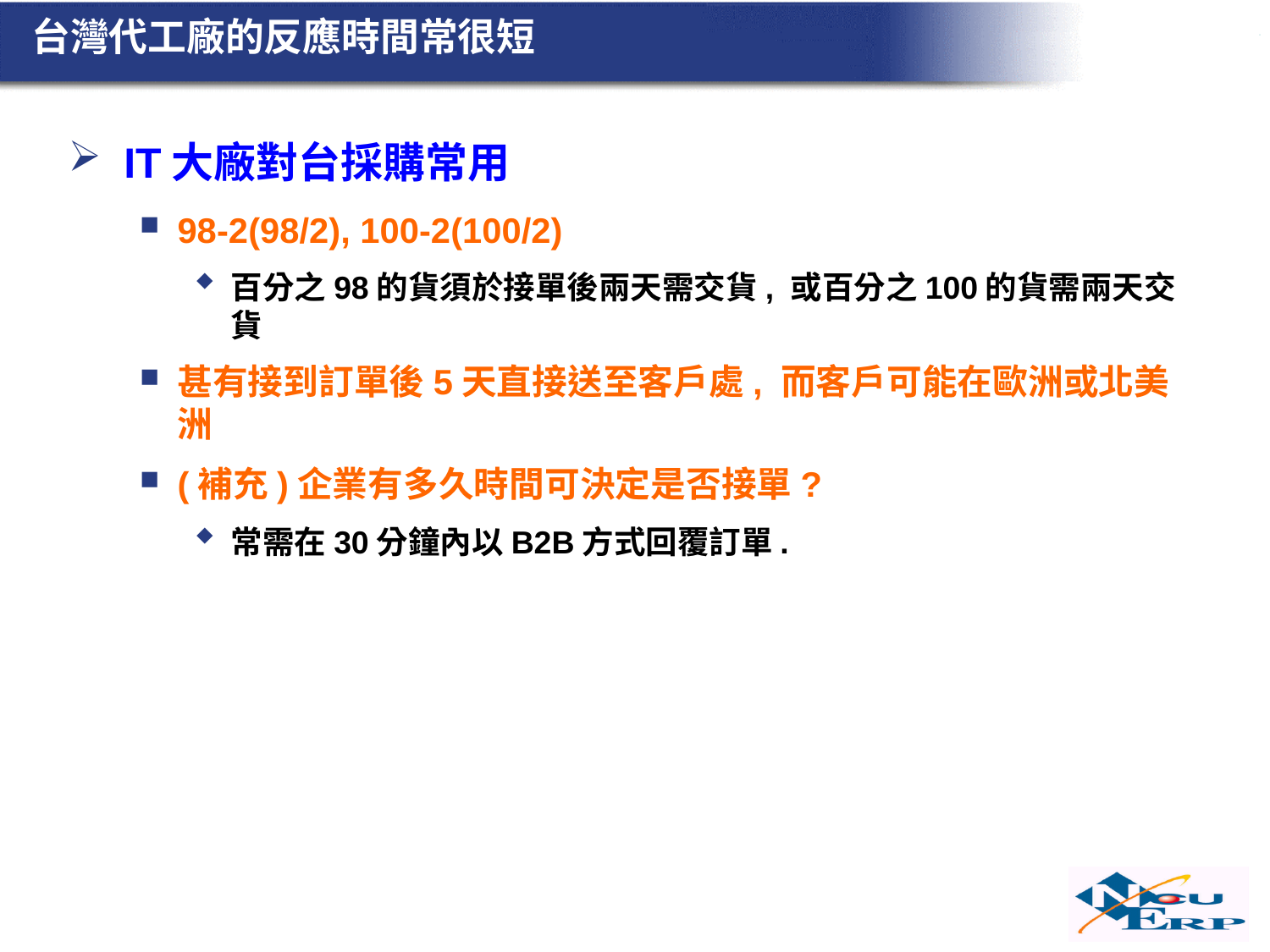

# 台灣代工廠的反應時間常很短
IT大廠對台採購常用
98-2(98/2), 100-2(100/2)
百分之98的貨須於接單後兩天需交貨, 或百分之100的貨需兩天交貨
甚有接到訂單後5天直接送至客戶處, 而客戶可能在歐洲或北美洲
(補充)企業有多久時間可決定是否接單?
常需在30分鐘內以B2B方式回覆訂單.